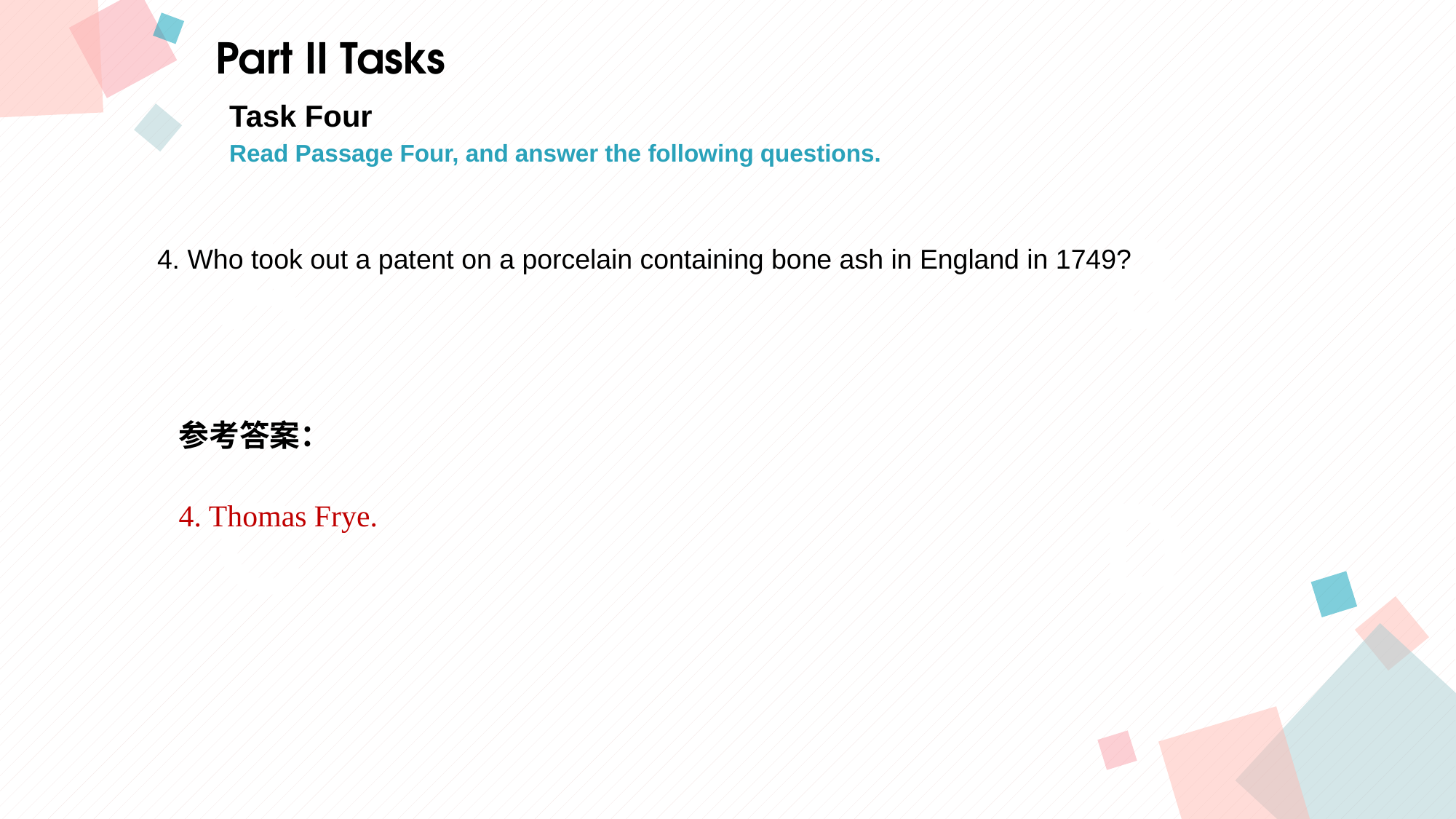

Part II Tasks
Task Four
Read Passage Four, and answer the following questions.
A
B
   4. Who took out a patent on a porcelain containing bone ash in England in 1749?
参考答案：

4. Thomas Frye.
C
D